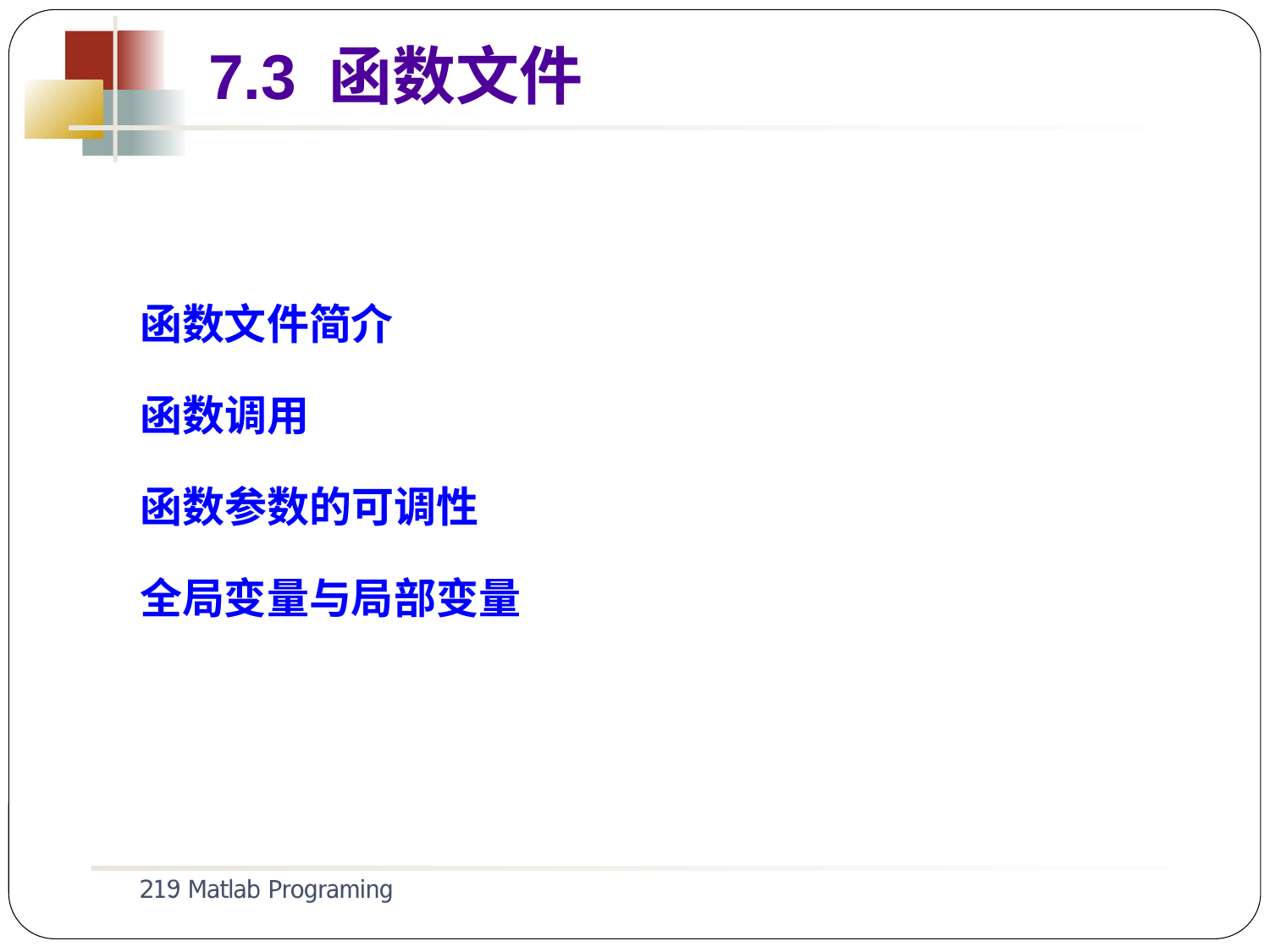

7.3 函数文件
函数文件简介
函数调用
函数参数的可调性
全局变量与局部变量

219 Matlab Programing